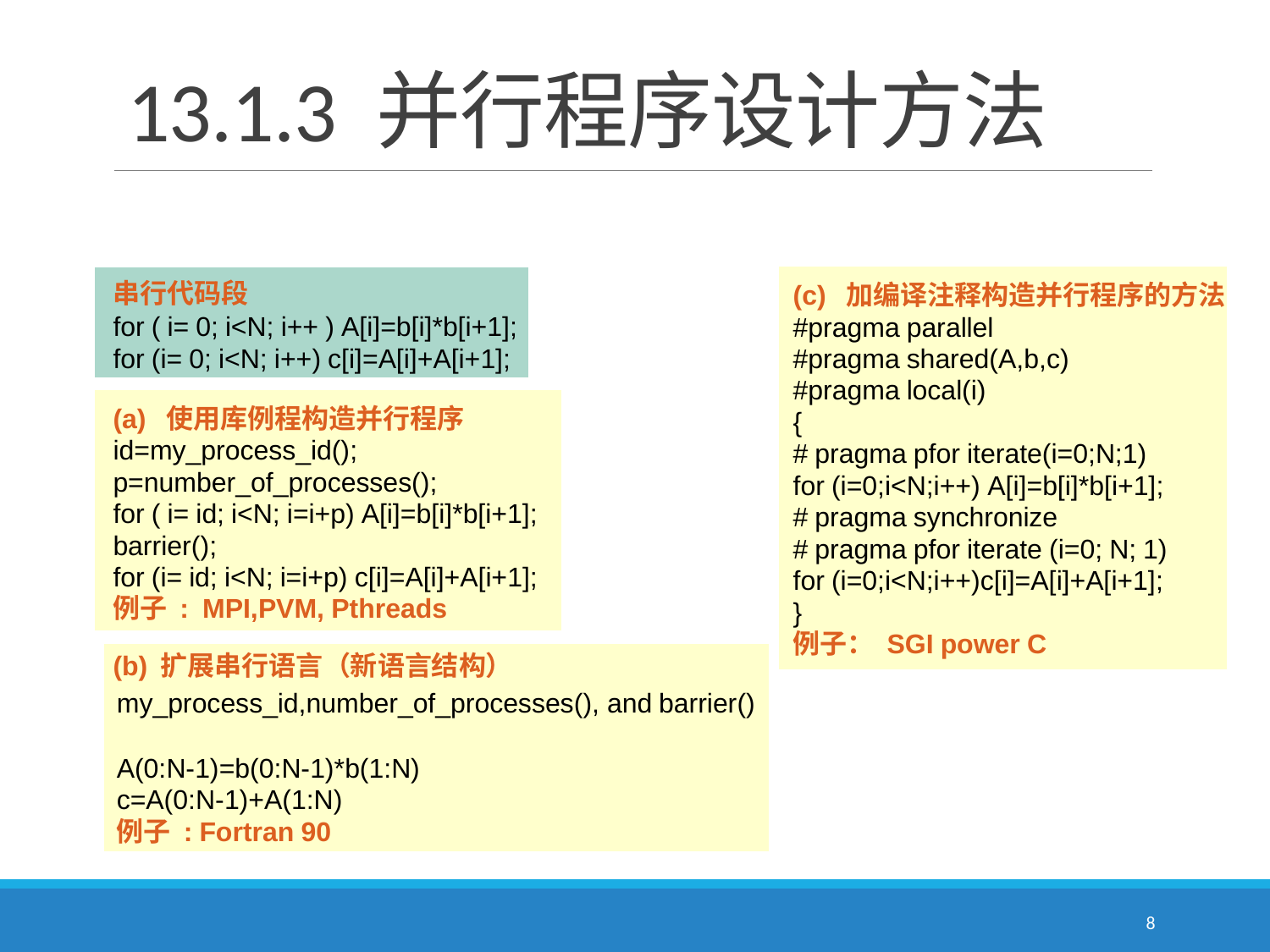

# 13.1.3 并行程序设计方法

(c)  加编译注释构造并行程序的方法
#pragma parallel
#pragma shared(A,b,c)
#pragma local(i)
{
# pragma pfor iterate(i=0;N;1)
for (i=0;i<N;i++) A[i]=b[i]*b[i+1];
# pragma synchronize
# pragma pfor iterate (i=0; N; 1)
for (i=0;i<N;i++)c[i]=A[i]+A[i+1];
}
例子： SGI power C
串行代码段
for ( i= 0; i<N; i++ ) A[i]=b[i]*b[i+1];
for (i= 0; i<N; i++) c[i]=A[i]+A[i+1];

(a)  使用库例程构造并行程序
id=my_process_id();
p=number_of_processes();
for ( i= id; i<N; i=i+p) A[i]=b[i]*b[i+1];
barrier();
for (i= id; i<N; i=i+p) c[i]=A[i]+A[i+1];
例子 :  MPI,PVM, Pthreads

(b) 扩展串行语言（新语言结构）

my_process_id,number_of_processes(), and barrier()

A(0:N-1)=b(0:N-1)*b(1:N)
c=A(0:N-1)+A(1:N)
例子 : Fortran 90
8